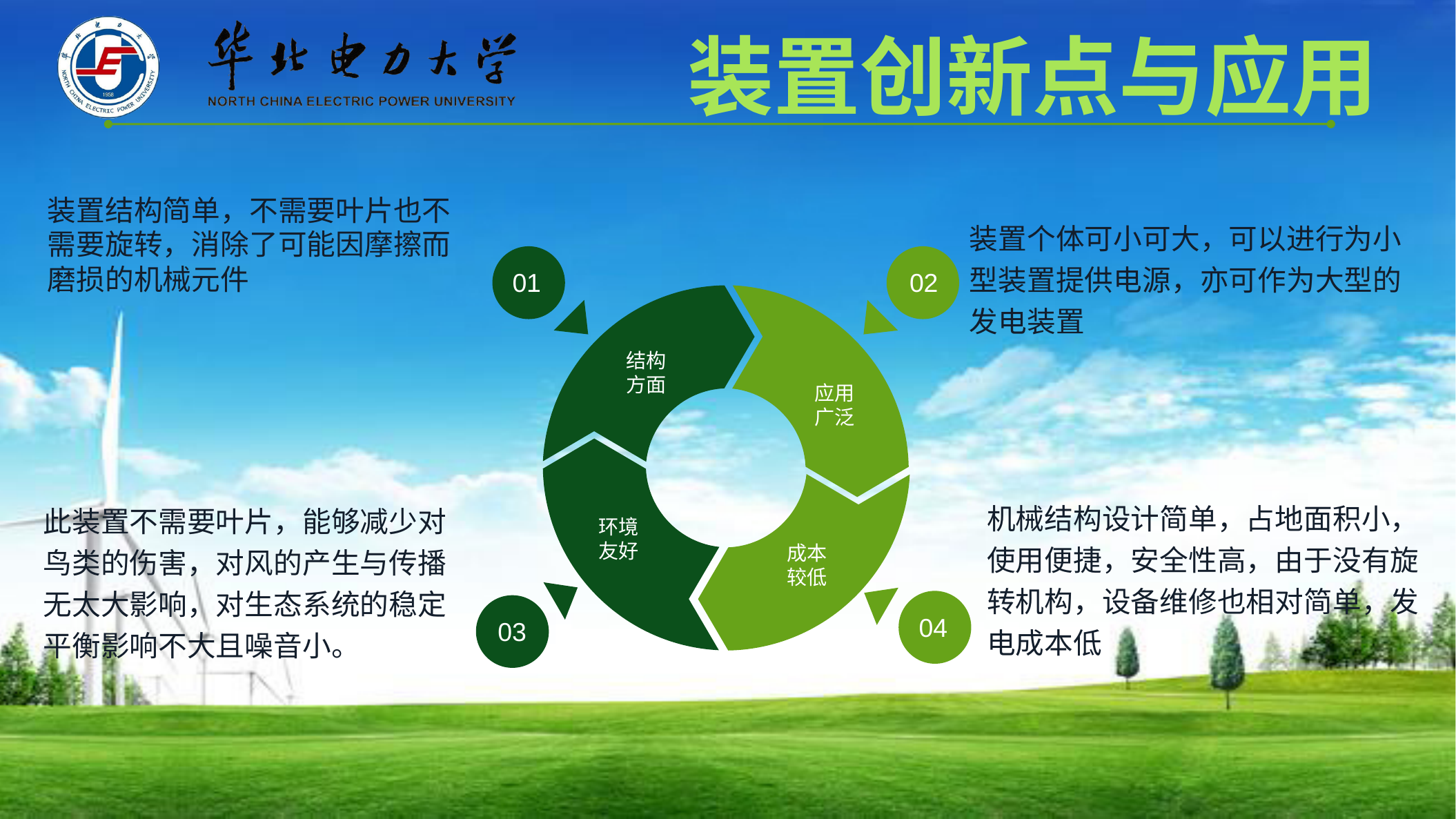

装置创新点与应用

装置结构简单，不需要叶片也不需要旋转，消除了可能因摩擦而磨损的机械元件
装置个体可小可大，可以进行为小型装置提供电源，亦可作为大型的发电装置

02
01

结构方面
应用广泛

机械结构设计简单，占地面积小，使用便捷，安全性高，由于没有旋转机构，设备维修也相对简单，发电成本低
此装置不需要叶片，能够减少对鸟类的伤害，对风的产生与传播无太大影响，对生态系统的稳定平衡影响不大且噪音小。
环境友好
成本较低

04
03